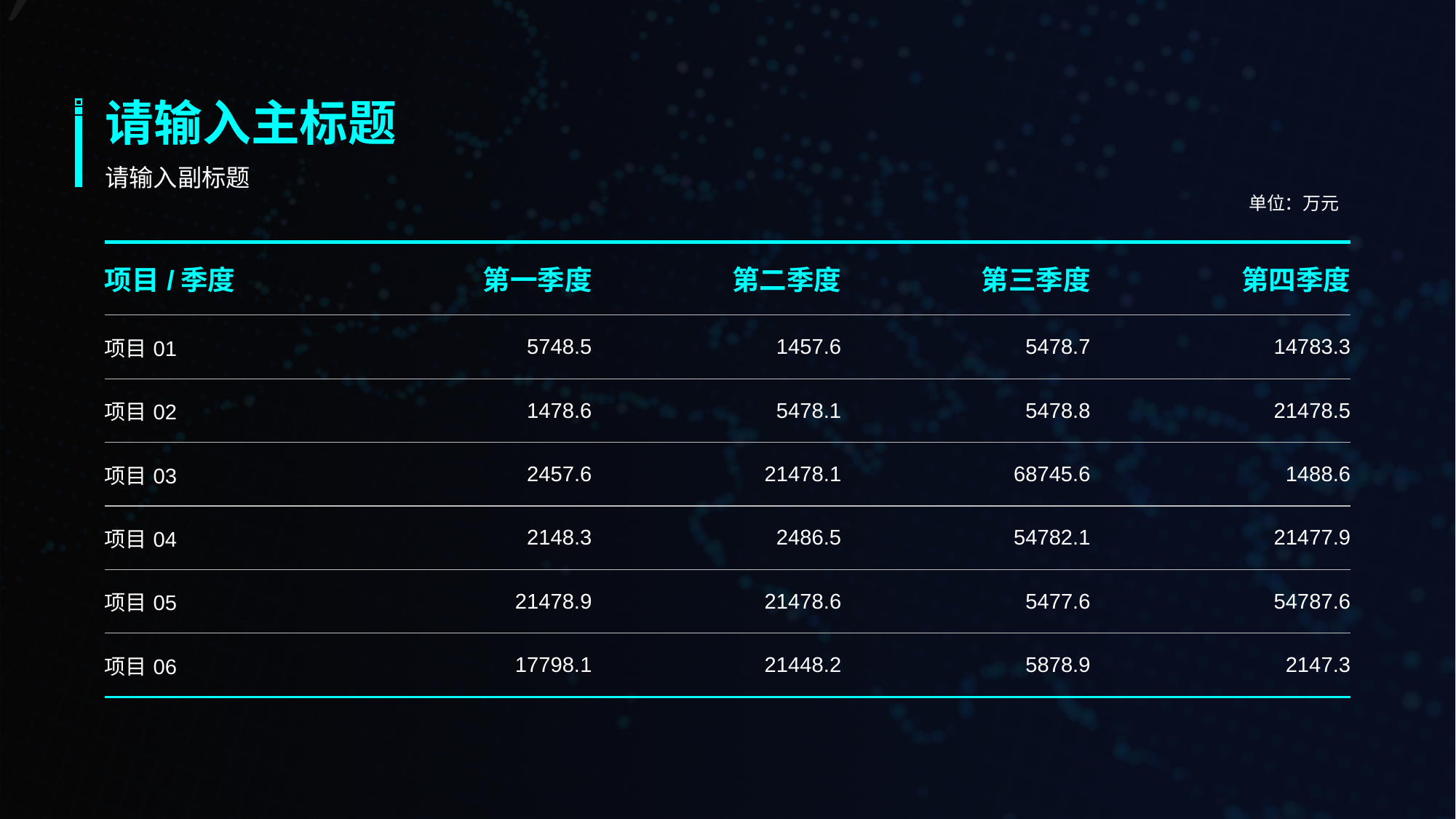

请输入主标题

请输入副标题
单位：万元
| 项目/季度 | 第一季度 | 第二季度 | 第三季度 | 第四季度 |
| --- | --- | --- | --- | --- |
| 项目01 | 5748.5 | 1457.6 | 5478.7 | 14783.3 |
| 项目02 | 1478.6 | 5478.1 | 5478.8 | 21478.5 |
| 项目03 | 2457.6 | 21478.1 | 68745.6 | 1488.6 |
| 项目04 | 2148.3 | 2486.5 | 54782.1 | 21477.9 |
| 项目05 | 21478.9 | 21478.6 | 5477.6 | 54787.6 |
| 项目06 | 17798.1 | 21448.2 | 5878.9 | 2147.3 |